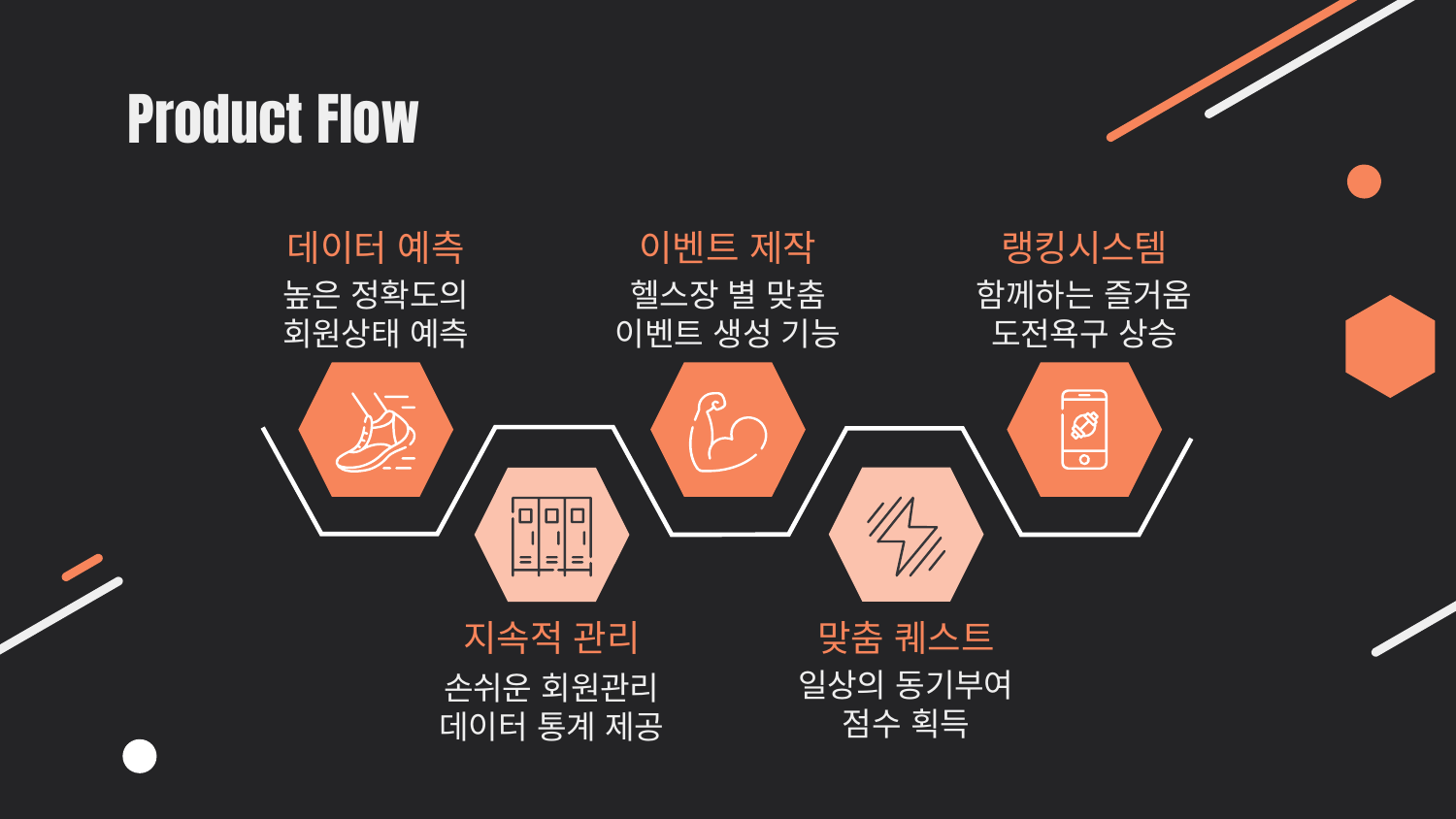

# Product Flow
랭킹시스템
데이터 예측
이벤트 제작
헬스장 별 맞춤 이벤트 생성 기능
높은 정확도의 회원상태 예측
함께하는 즐거움 도전욕구 상승

지속적 관리
맞춤 퀘스트
일상의 동기부여 점수 획득
손쉬운 회원관리
데이터 통계 제공